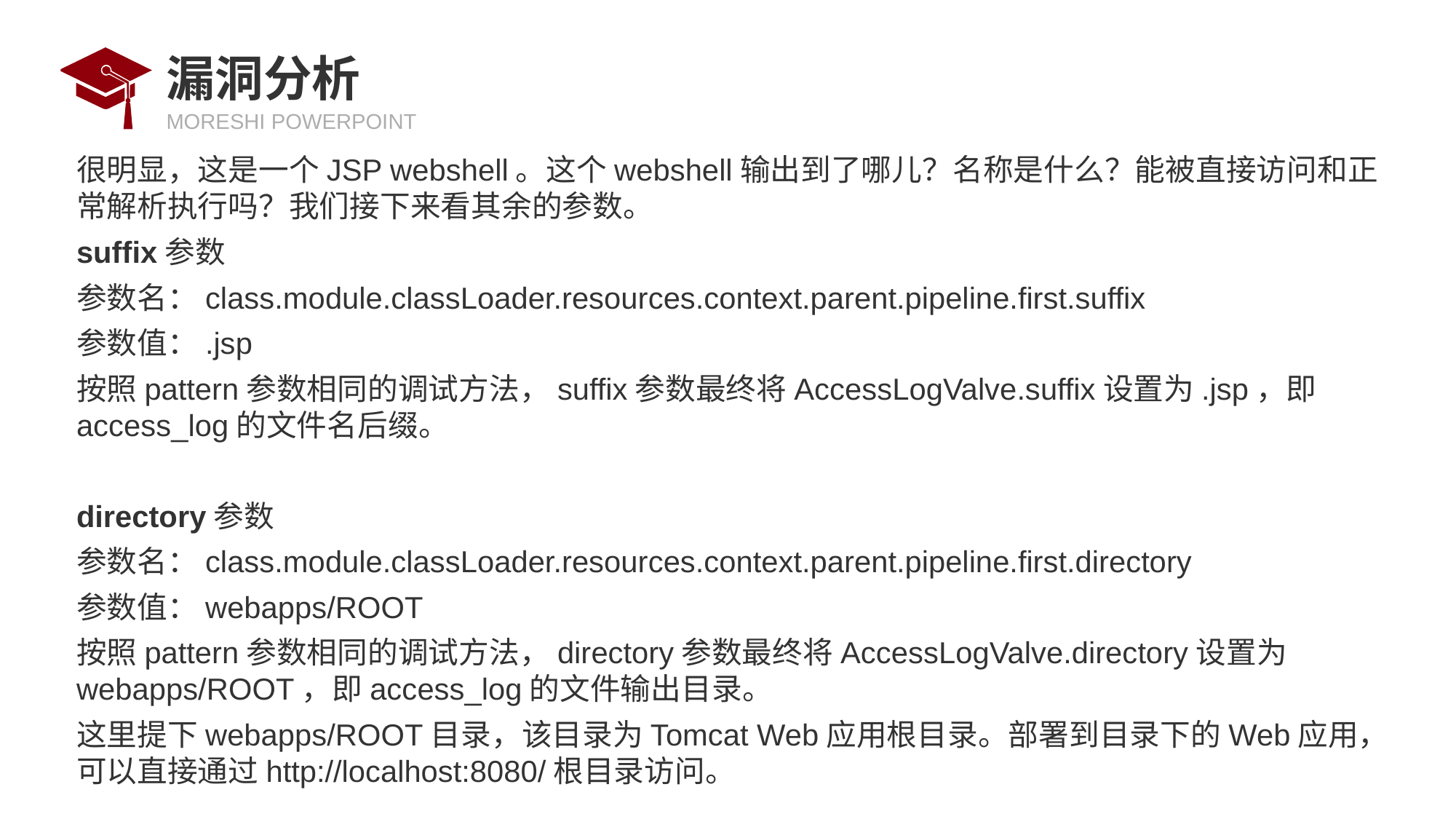

# 漏洞分析
很明显，这是一个JSP webshell。这个webshell输出到了哪儿？名称是什么？能被直接访问和正常解析执行吗？我们接下来看其余的参数。：
suffix参数
参数名：class.module.classLoader.resources.context.parent.pipeline.first.suffix
参数值：.jsp
按照pattern参数相同的调试方法，suffix参数最终将AccessLogValve.suffix设置为.jsp，即access_log的文件名后缀。

directory参数
参数名：class.module.classLoader.resources.context.parent.pipeline.first.directory
参数值：webapps/ROOT
按照pattern参数相同的调试方法，directory参数最终将AccessLogValve.directory设置为webapps/ROOT，即access_log的文件输出目录。
这里提下webapps/ROOT目录，该目录为Tomcat Web应用根目录。部署到目录下的Web应用，可以直接通过http://localhost:8080/根目录访问。